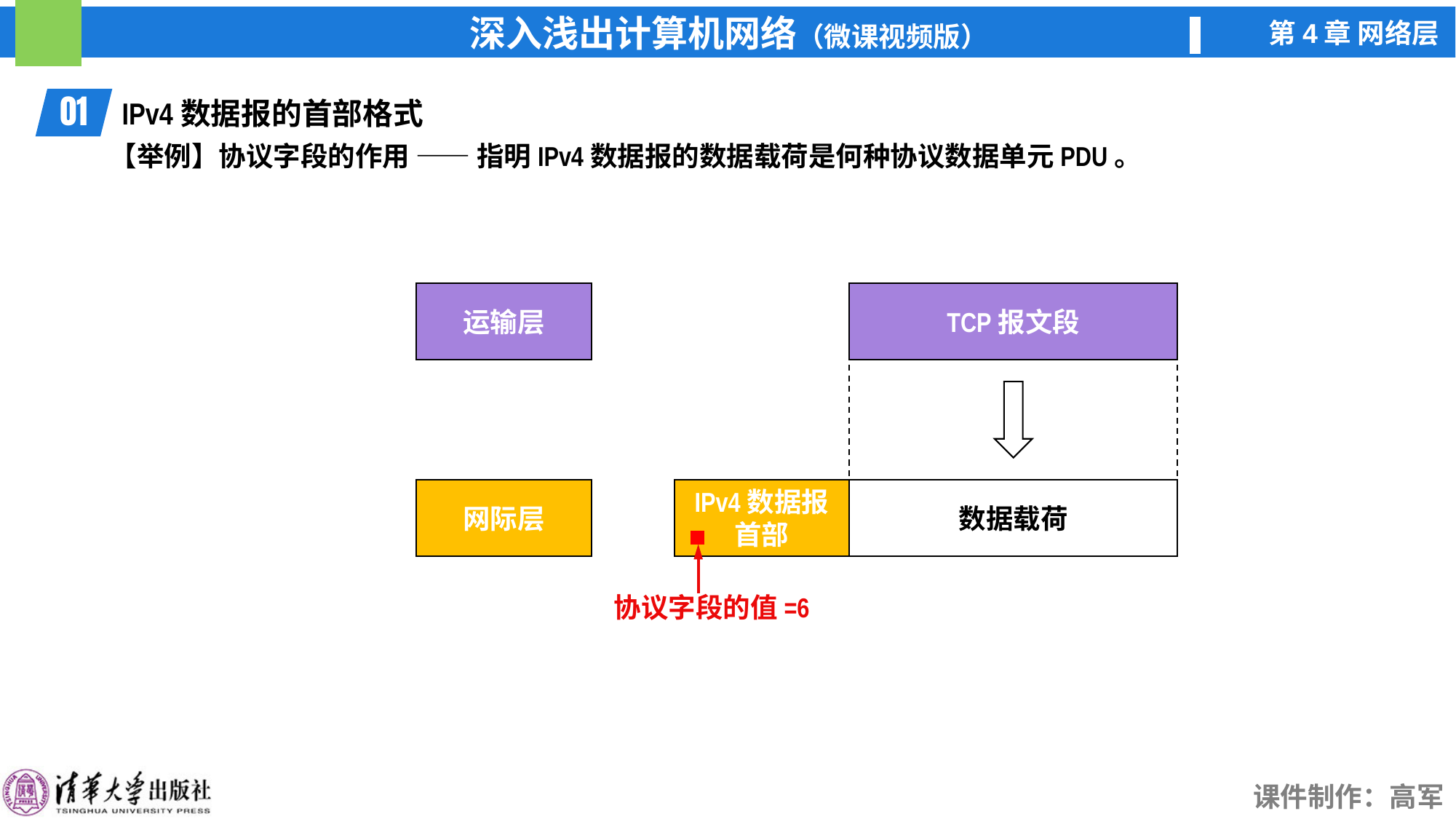

01
IPv4数据报的首部格式
【举例】协议字段的作用 —— 指明IPv4数据报的数据载荷是何种协议数据单元PDU。
运输层
网际层
TCP报文段

数据载荷
IPv4数据报
首部

协议字段的值=6